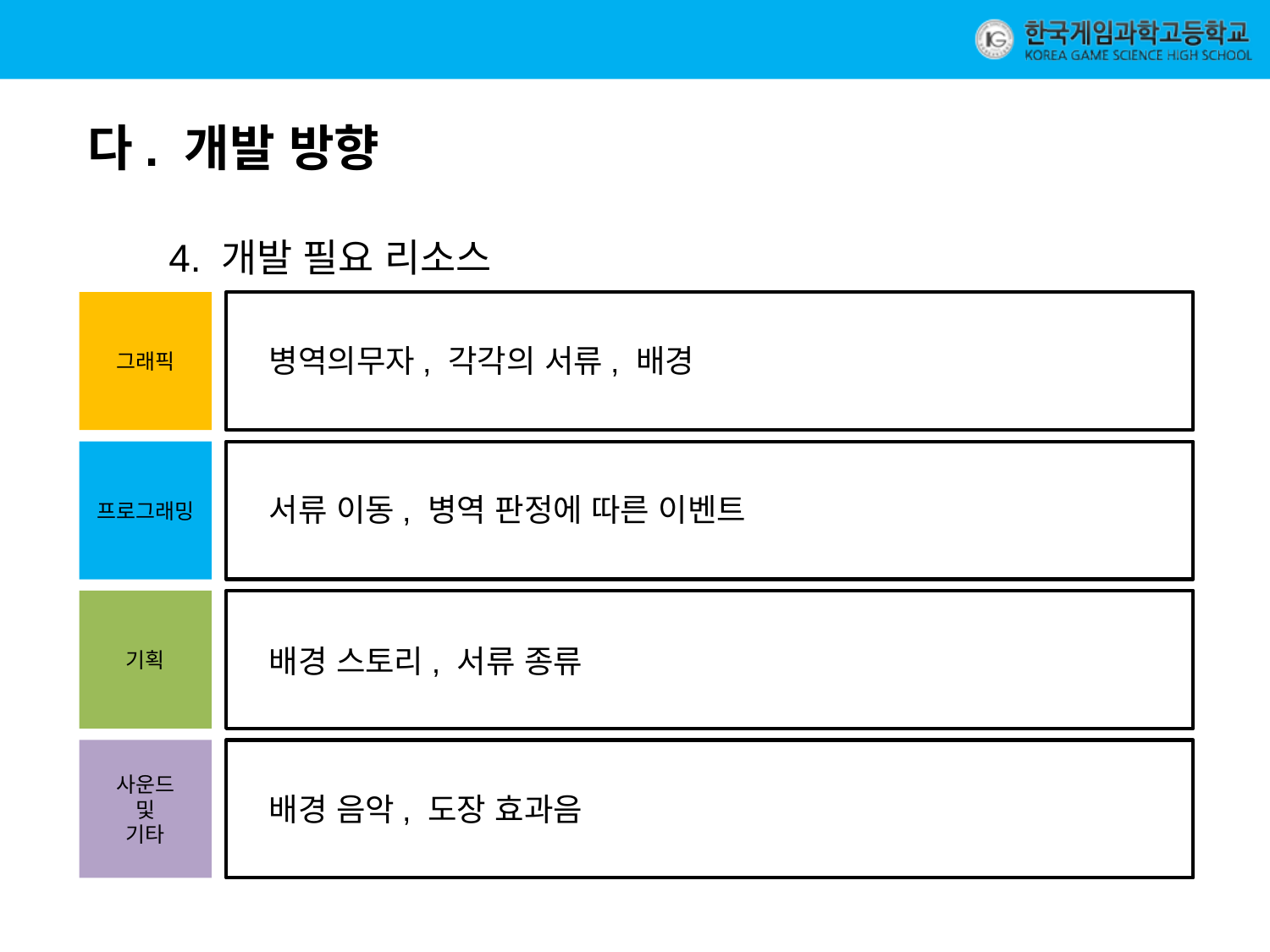

다. 개발 방향
4. 개발 필요 리소스
그래픽

병역의무자, 각각의 서류, 배경
프로그래밍

서류 이동, 병역 판정에 따른 이벤트
기획

배경 스토리, 서류 종류
사운드
및
기타

배경 음악, 도장 효과음